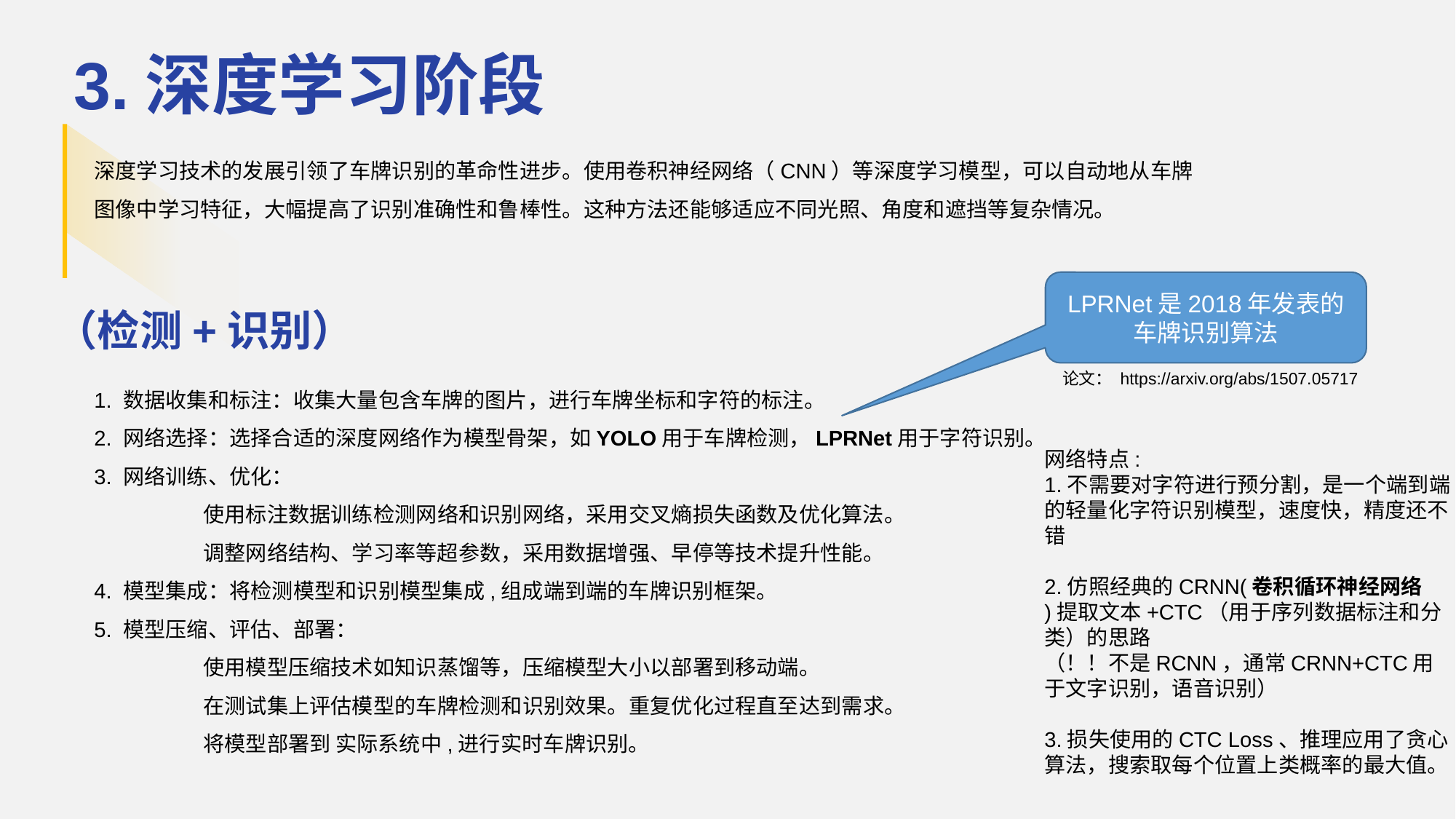

3.深度学习阶段

深度学习技术的发展引领了车牌识别的革命性进步。使用卷积神经网络（CNN）等深度学习模型，可以自动地从车牌图像中学习特征，大幅提高了识别准确性和鲁棒性。这种方法还能够适应不同光照、角度和遮挡等复杂情况。
1. 数据收集和标注：收集大量包含车牌的图片，进行车牌坐标和字符的标注。
2. 网络选择：选择合适的深度网络作为模型骨架，如YOLO用于车牌检测，LPRNet用于字符识别。
3. 网络训练、优化：
	使用标注数据训练检测网络和识别网络，采用交叉熵损失函数及优化算法。
	调整网络结构、学习率等超参数，采用数据增强、早停等技术提升性能。
4. 模型集成：将检测模型和识别模型集成,组成端到端的车牌识别框架。
5. 模型压缩、评估、部署：
	使用模型压缩技术如知识蒸馏等，压缩模型大小以部署到移动端。
	在测试集上评估模型的车牌检测和识别效果。重复优化过程直至达到需求。
	将模型部署到 实际系统中,进行实时车牌识别。
LPRNet是2018年发表的车牌识别算法
（检测+识别）
论文： https://arxiv.org/abs/1507.05717
网络特点:
1.不需要对字符进行预分割，是一个端到端的轻量化字符识别模型，速度快，精度还不错

2.仿照经典的CRNN(卷积循环神经网络
)提取文本+CTC（用于序列数据标注和分类）的思路
（！！不是RCNN，通常CRNN+CTC用于文字识别，语音识别）

3.损失使用的CTC Loss、推理应用了贪心算法，搜索取每个位置上类概率的最大值。